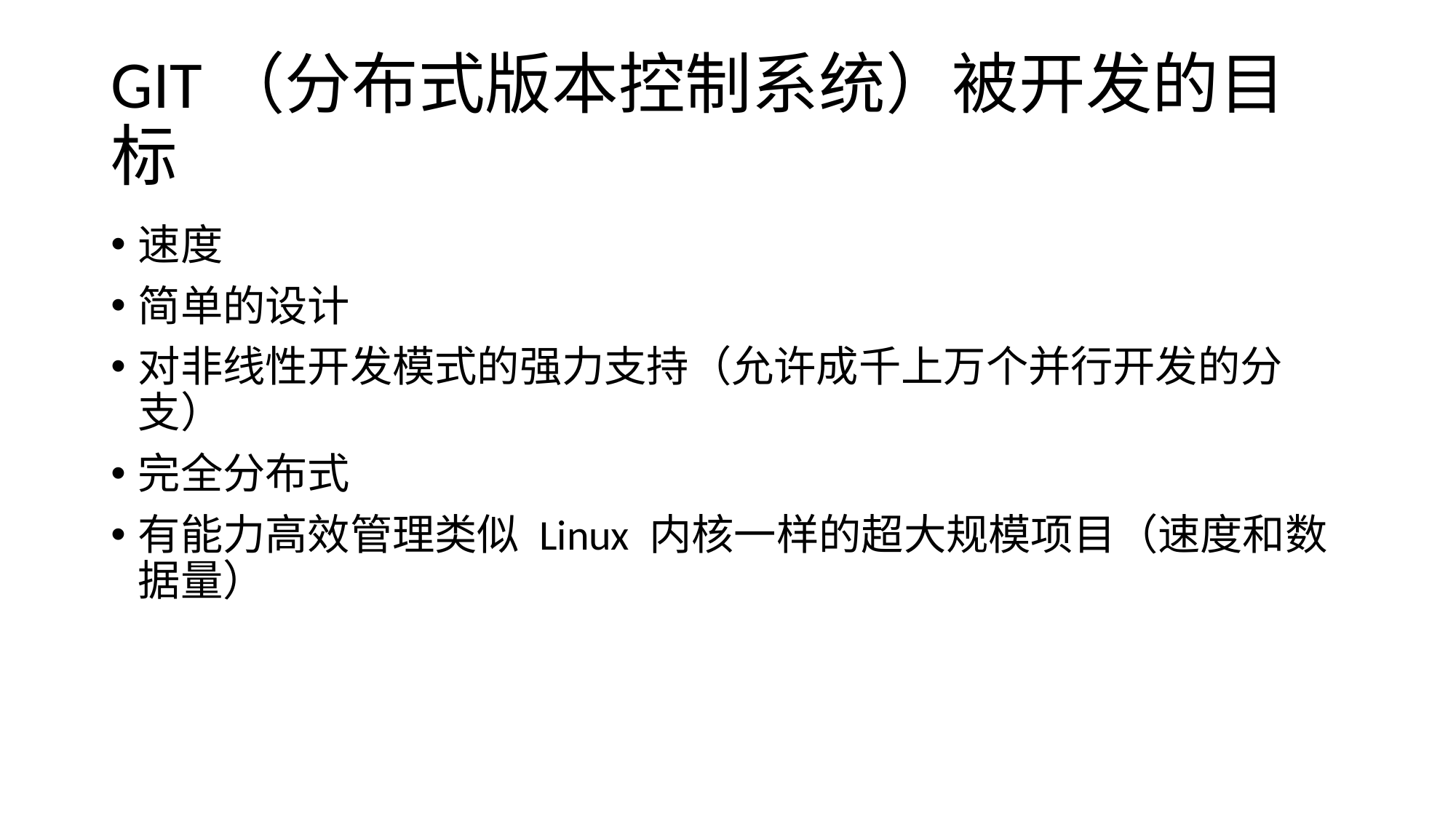

# GIT（分布式版本控制系统）被开发的目标
速度
简单的设计
对非线性开发模式的强力支持（允许成千上万个并行开发的分支）
完全分布式
有能力高效管理类似 Linux 内核一样的超大规模项目（速度和数据量）